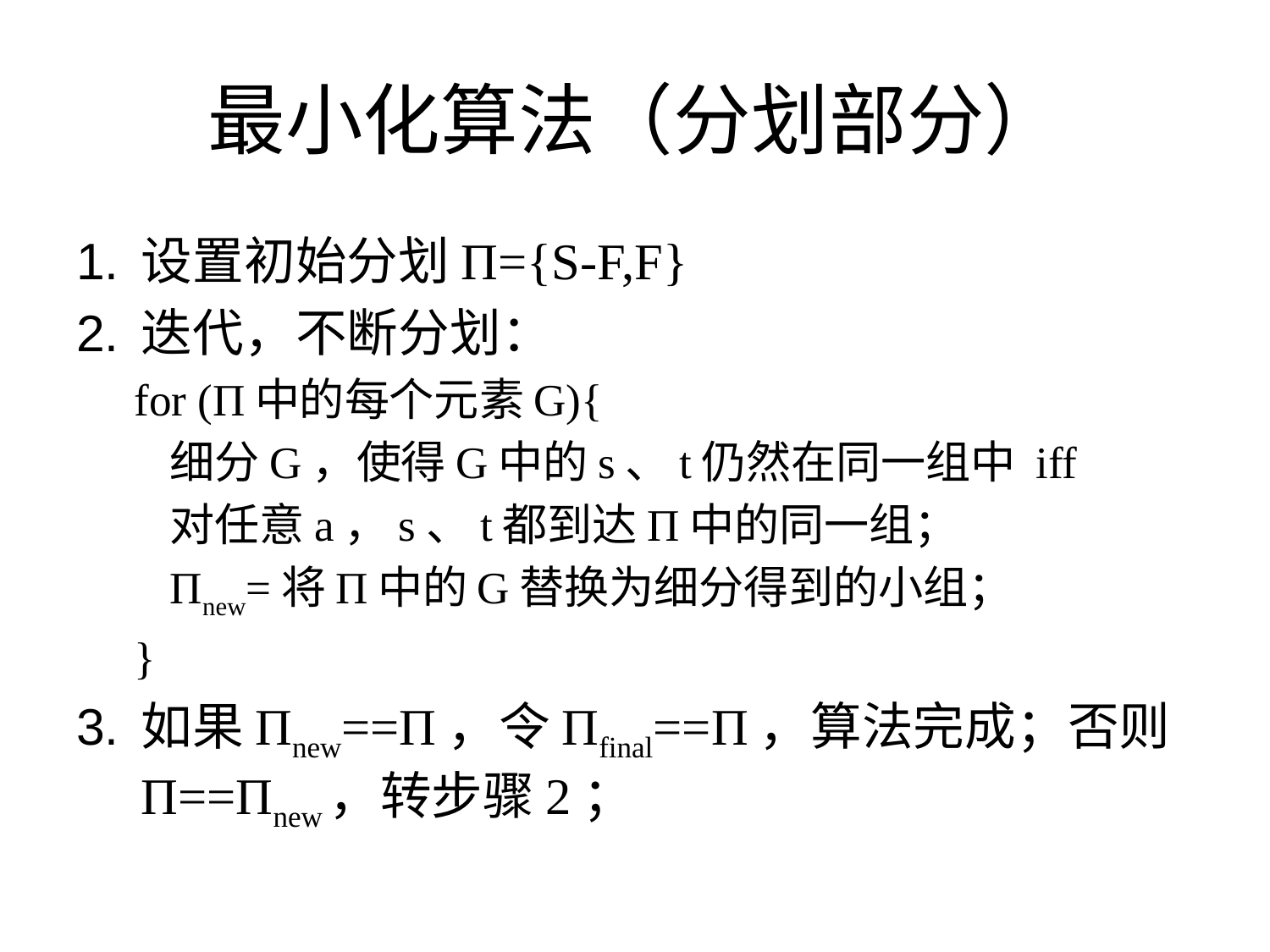

# 最小化算法（分划部分）
设置初始分划П={S-F,F}
迭代，不断分划：
for (П中的每个元素G){
		细分G，使得G中的s、t仍然在同一组中 iff
				对任意a，s、t都到达П中的同一组；
		Пnew=将П中的G替换为细分得到的小组；
}
如果Пnew==П，令Пfinal==П，算法完成；否则П==Пnew，转步骤2；